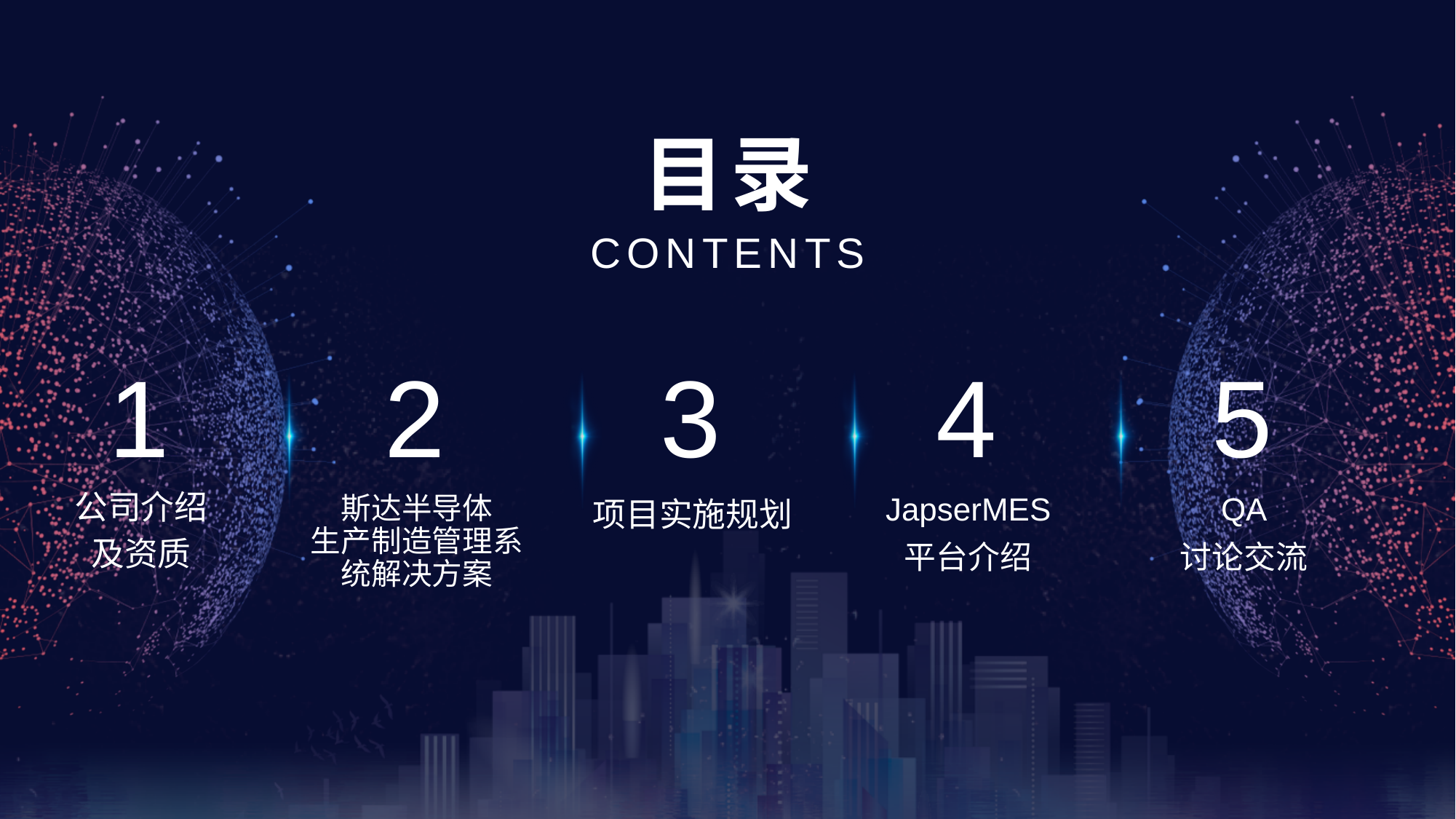

1
2
3
4
5
公司介绍
及资质
斯达半导体
生产制造管理系统解决方案
项目实施规划
JapserMES
平台介绍
QA
讨论交流